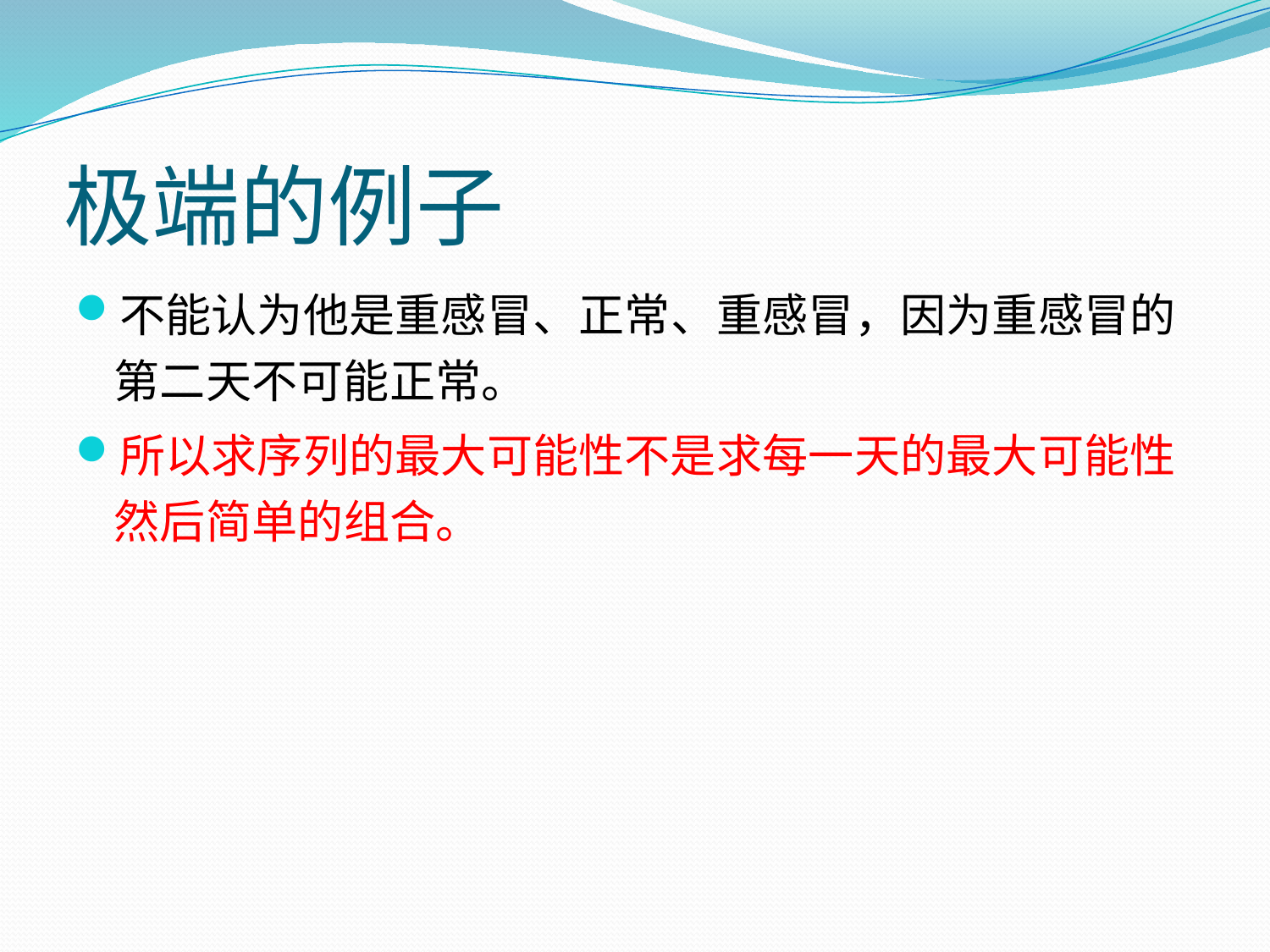

# 极端的例子
不能认为他是重感冒、正常、重感冒，因为重感冒的第二天不可能正常。
所以求序列的最大可能性不是求每一天的最大可能性然后简单的组合。